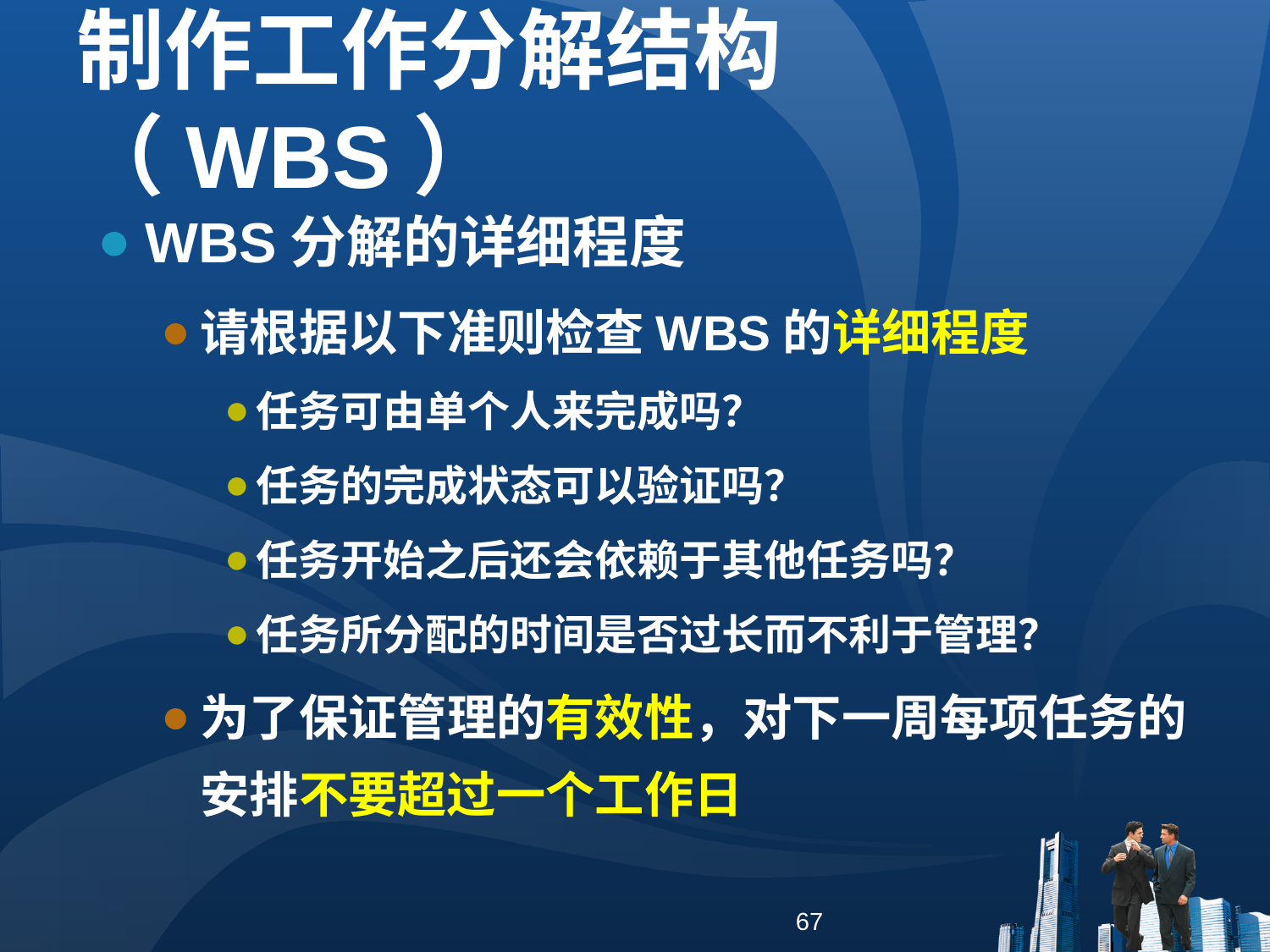

制作工作分解结构（WBS）
WBS分解的详细程度
请根据以下准则检查WBS的详细程度
任务可由单个人来完成吗？
任务的完成状态可以验证吗？
任务开始之后还会依赖于其他任务吗？
任务所分配的时间是否过长而不利于管理？
为了保证管理的有效性，对下一周每项任务的安排不要超过一个工作日

67